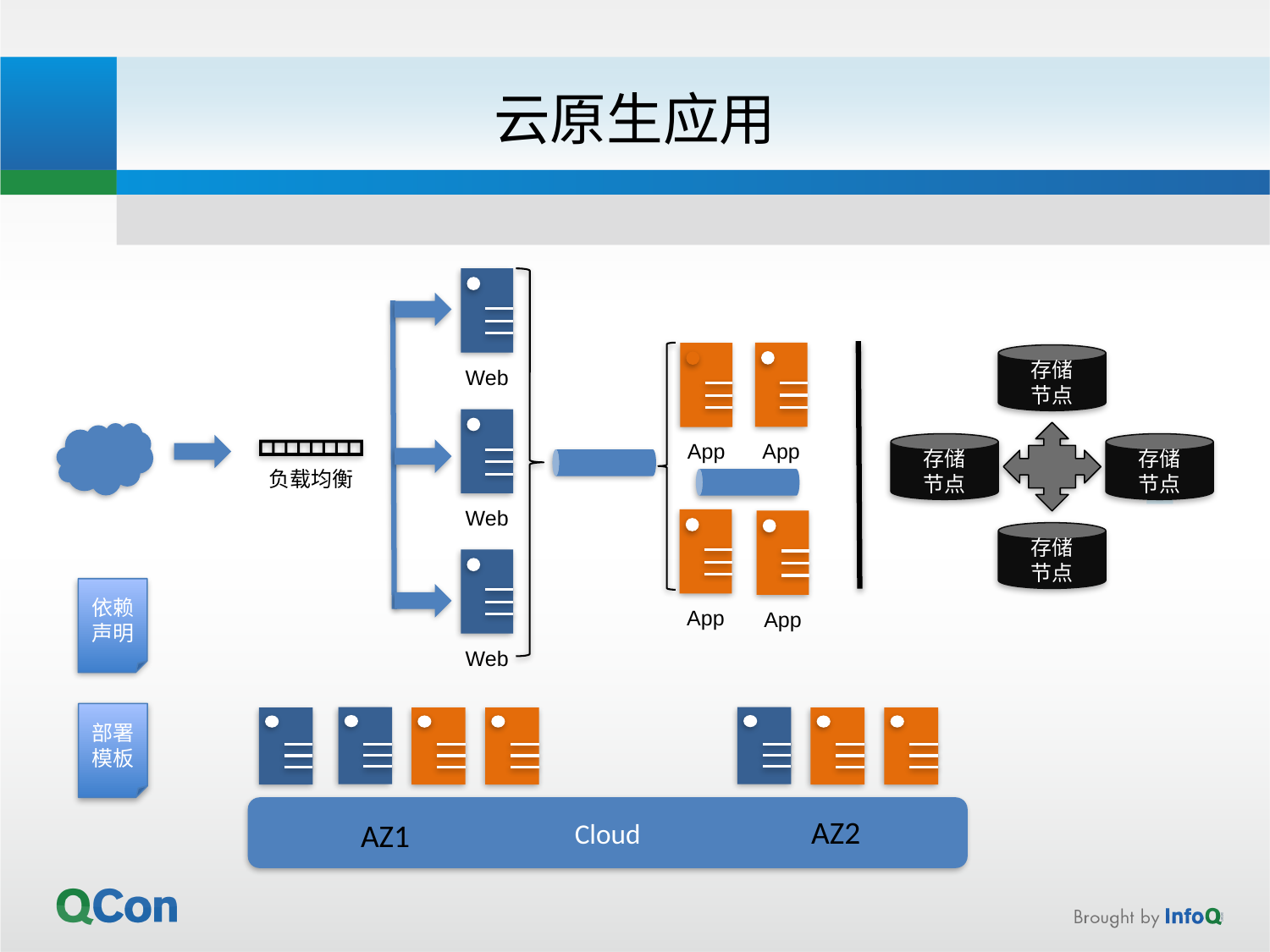

# 云原生应用

Web

App

App
存储
节点

Web

存储
节点
存储
节点

负载均衡

App

App
存储
节点

Web
依赖声明

部署模板

Cloud
AZ2
AZ1